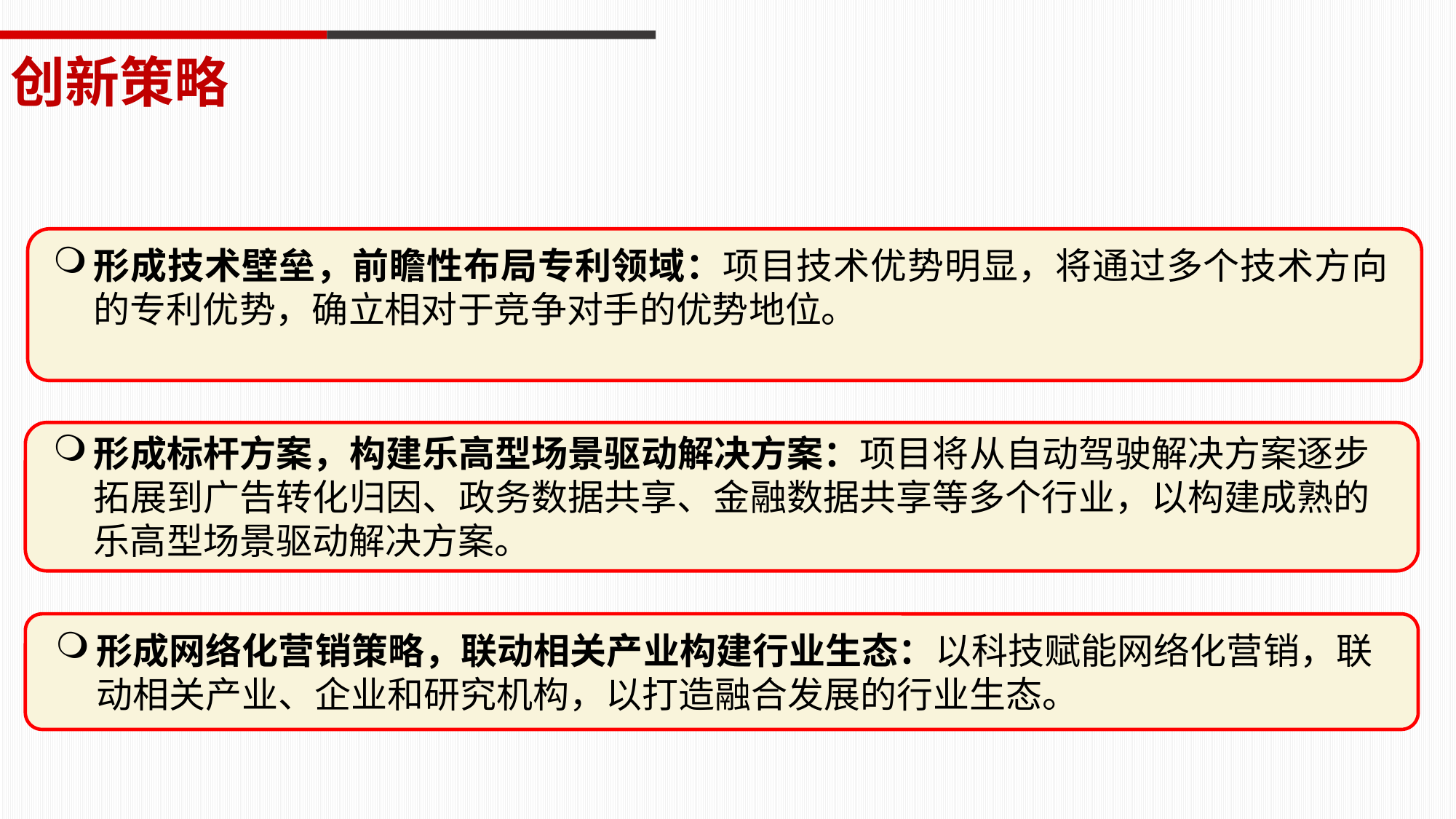

创新策略

形成技术壁垒，前瞻性布局专利领域：项目技术优势明显，将通过多个技术方向的专利优势，确立相对于竞争对手的优势地位。

形成标杆方案，构建乐高型场景驱动解决方案：项目将从自动驾驶解决方案逐步拓展到广告转化归因、政务数据共享、金融数据共享等多个行业，以构建成熟的乐高型场景驱动解决方案。

形成网络化营销策略，联动相关产业构建行业生态：以科技赋能网络化营销，联动相关产业、企业和研究机构，以打造融合发展的行业生态。